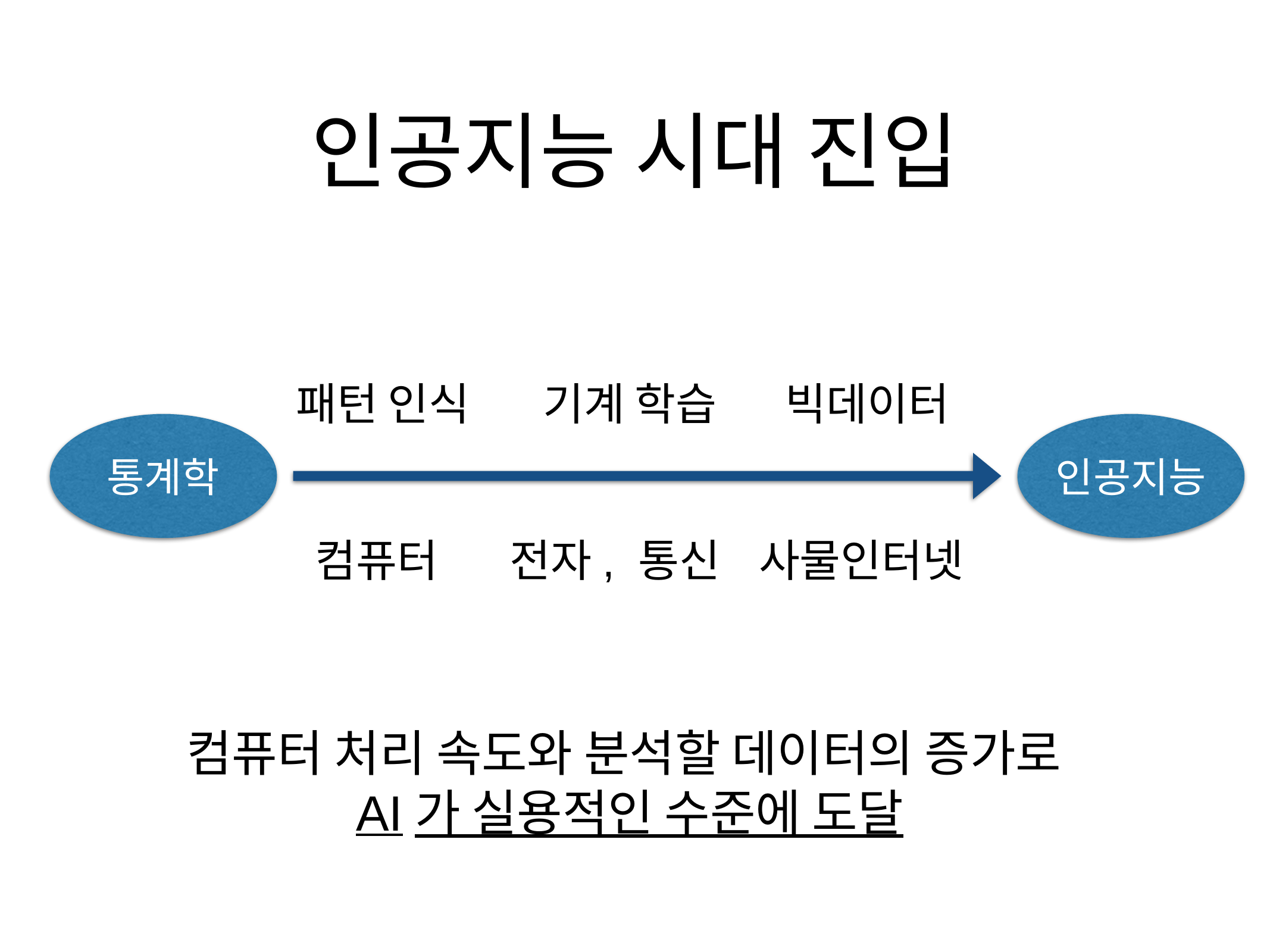

# 인공지능 시대 진입
패턴 인식
기계 학습
빅데이터
통계학
인공지능

컴퓨터
전자, 통신
사물인터넷
컴퓨터 처리 속도와 분석할 데이터의 증가로
AI가 실용적인 수준에 도달
14